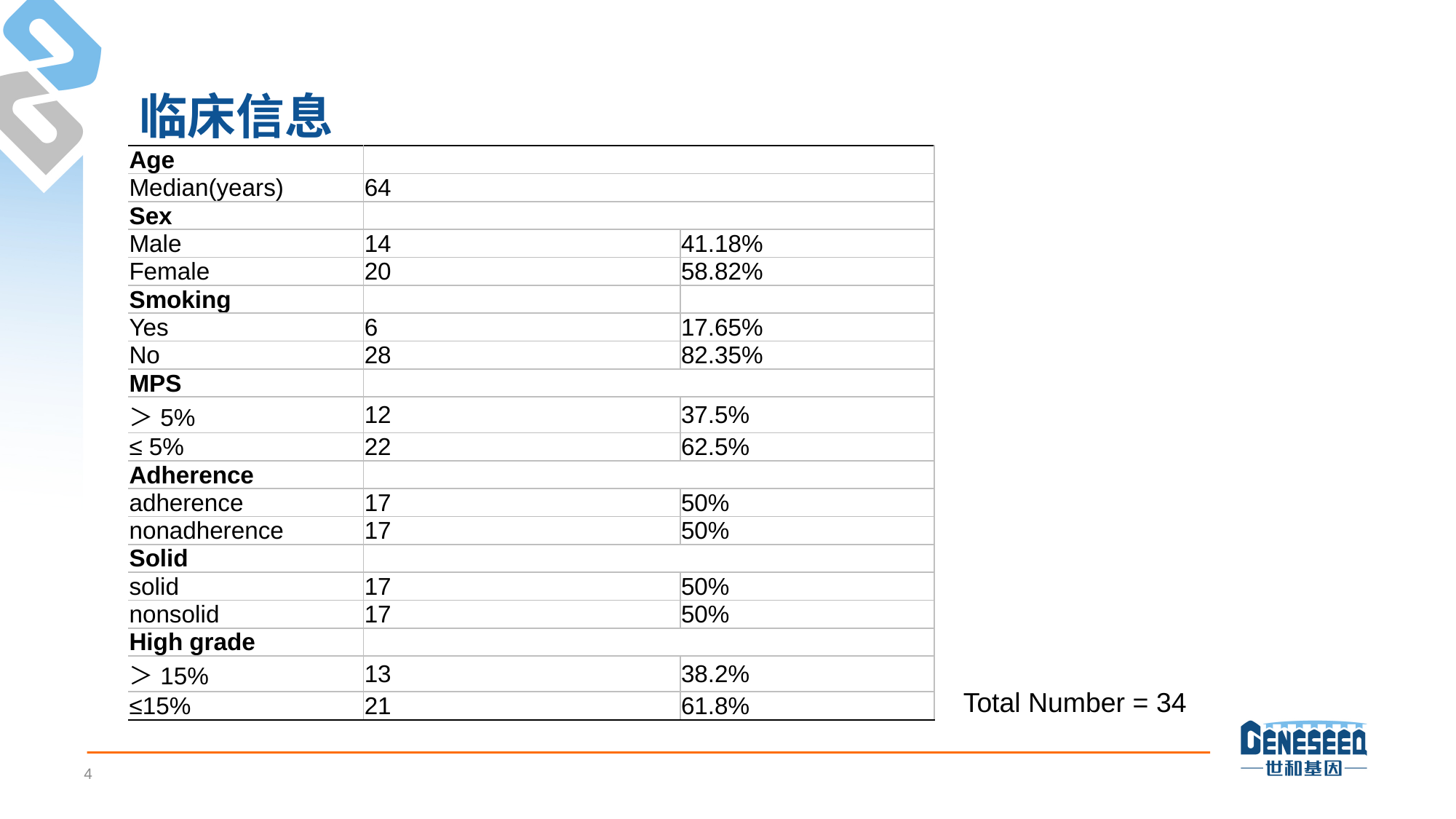

# 临床信息
| Age |  |  |
| --- | --- | --- |
| Median(years) | 64 |  |
| Sex |  |  |
| Male | 14 | 41.18% |
| Female | 20 | 58.82% |
| Smoking |  |  |
| Yes | 6 | 17.65% |
| No | 28 | 82.35% |
| MPS |  |  |
| ＞5% | 12 | 37.5% |
| ≤ 5% | 22 | 62.5% |
| Adherence |  |  |
| adherence | 17 | 50% |
| nonadherence | 17 | 50% |
| Solid |  |  |
| solid | 17 | 50% |
| nonsolid | 17 | 50% |
| High grade |  |  |
| ＞15% | 13 | 38.2% |
| ≤15% | 21 | 61.8% |
Total Number = 34
4